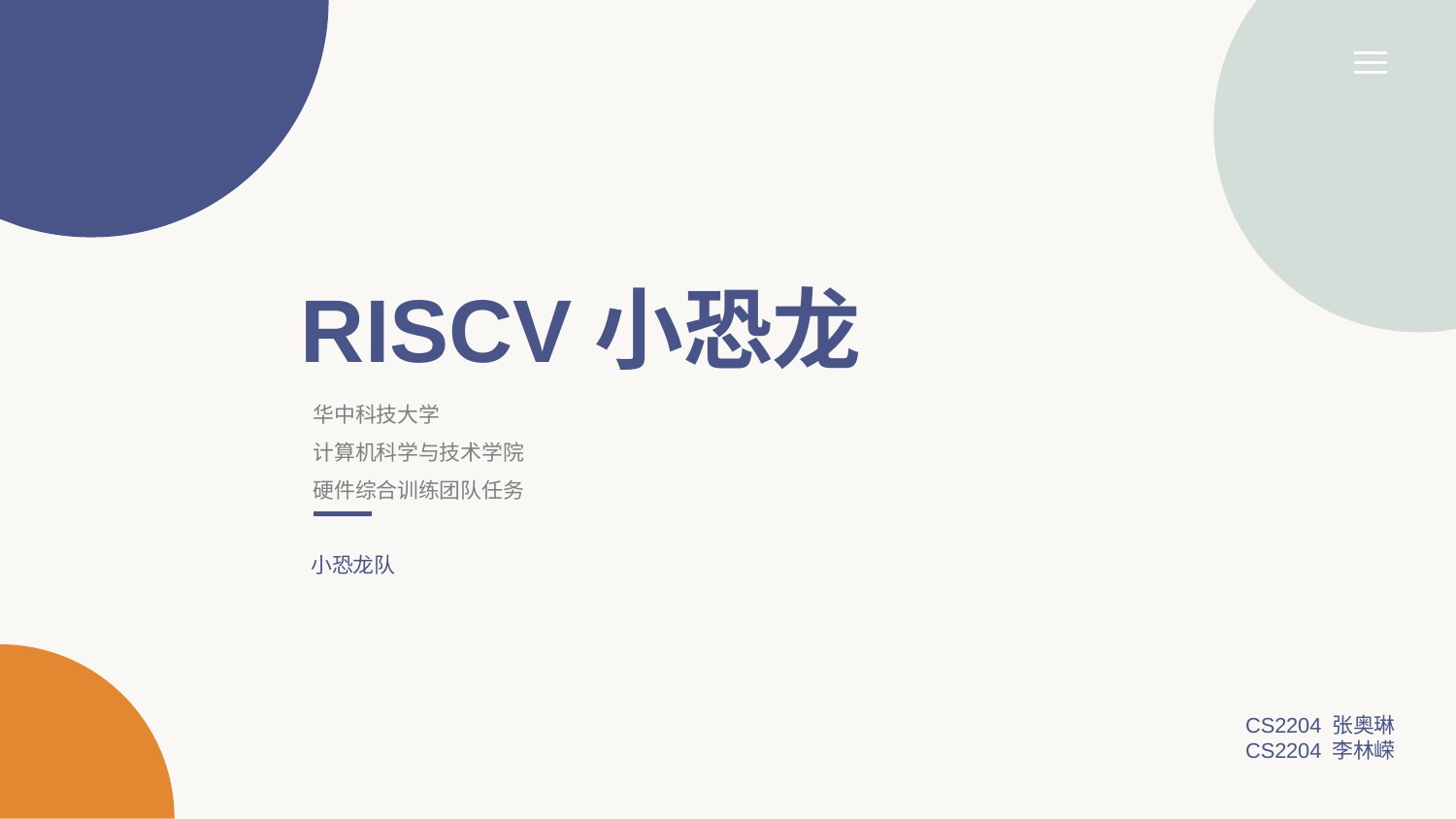

RISCV小恐龙
华中科技大学
计算机科学与技术学院
硬件综合训练团队任务
小恐龙队
CS2204 张奥琳
CS2204 李林嵘